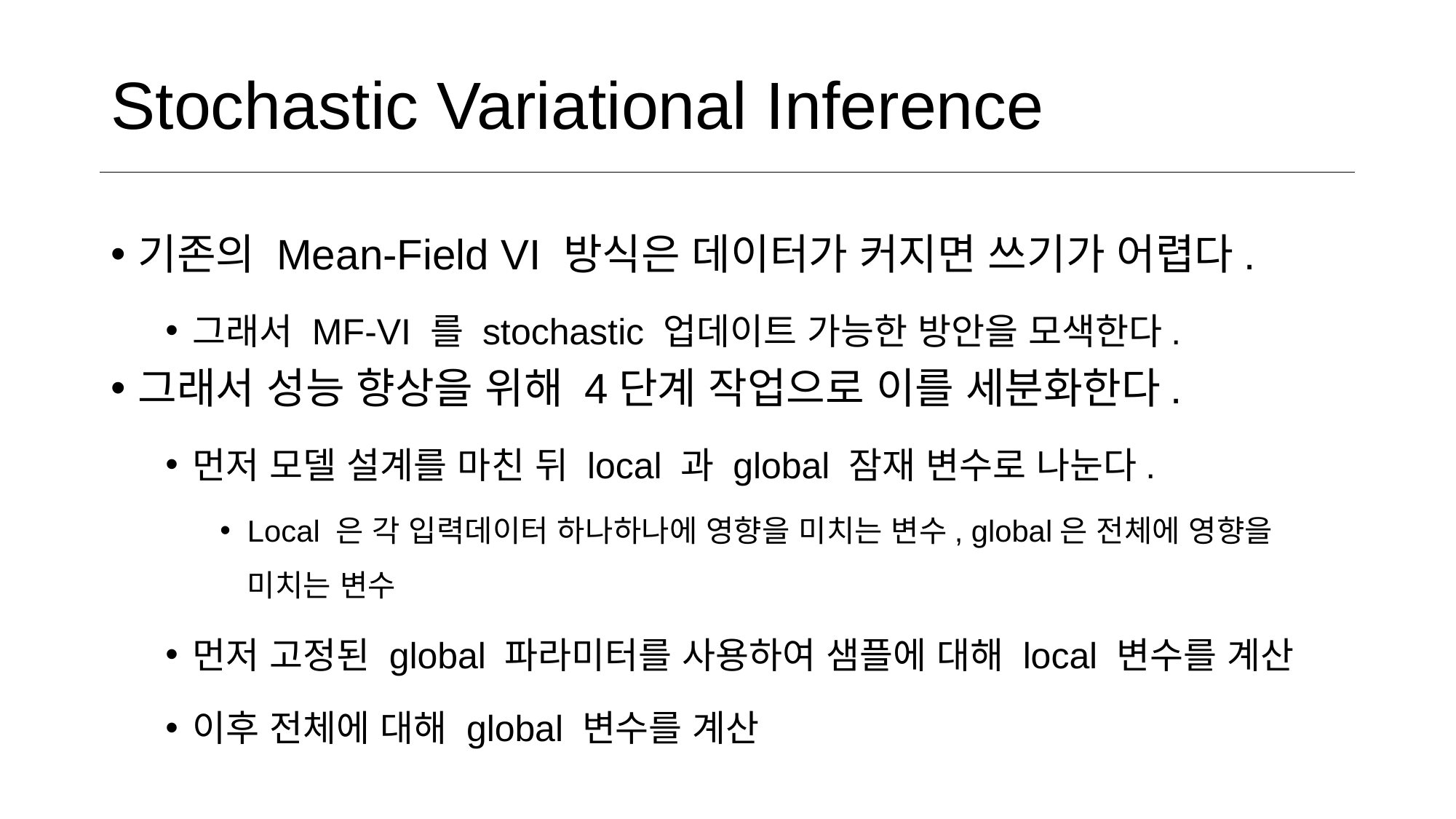

# Stochastic Variational Inference
기존의 Mean-Field VI 방식은 데이터가 커지면 쓰기가 어렵다.
그래서 MF-VI 를 stochastic 업데이트 가능한 방안을 모색한다.
그래서 성능 향상을 위해 4단계 작업으로 이를 세분화한다.
먼저 모델 설계를 마친 뒤 local 과 global 잠재 변수로 나눈다.
Local 은 각 입력데이터 하나하나에 영향을 미치는 변수, global은 전체에 영향을 미치는 변수
먼저 고정된 global 파라미터를 사용하여 샘플에 대해 local 변수를 계산
이후 전체에 대해 global 변수를 계산